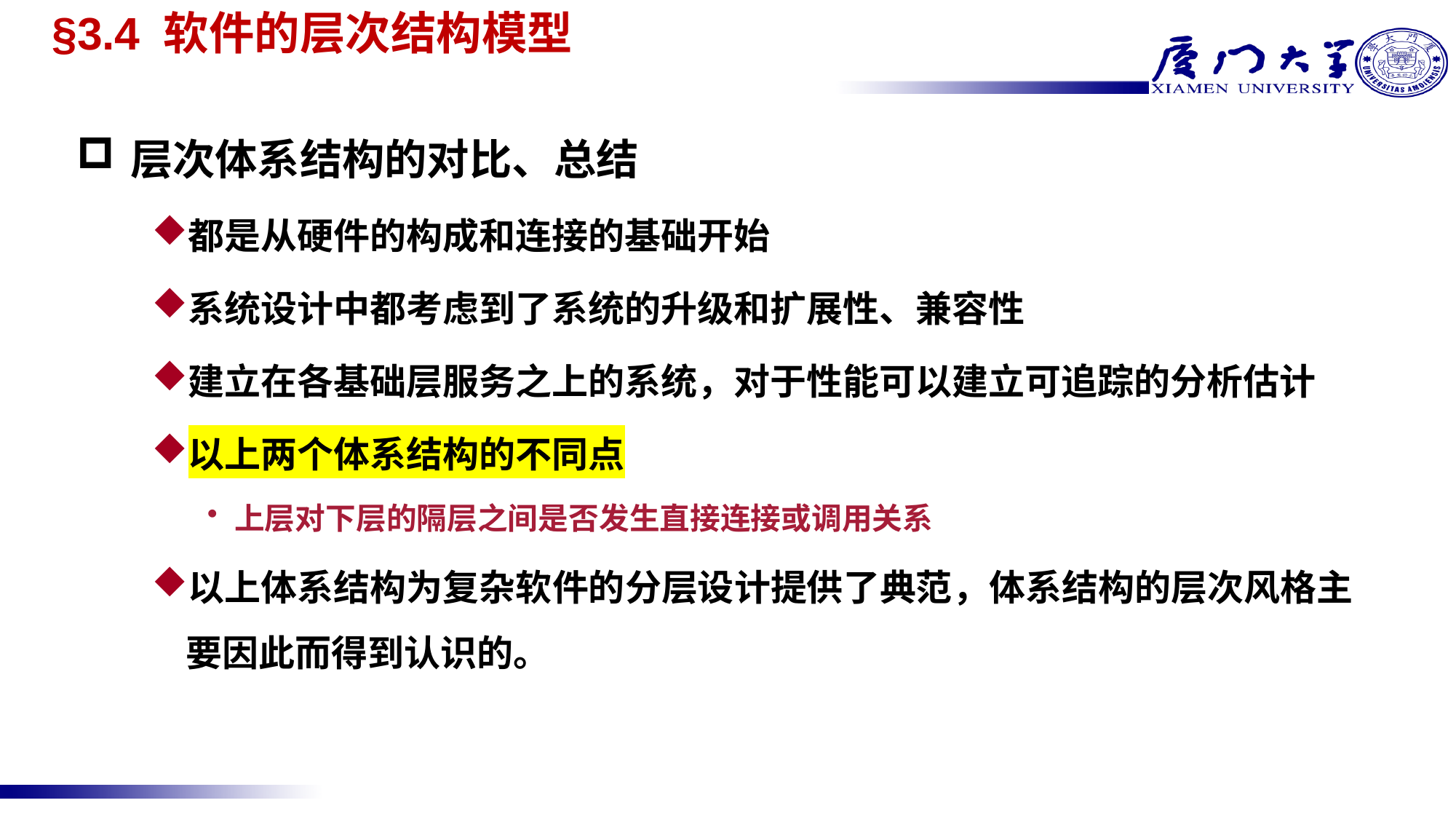

# §3.4 软件的层次结构模型
层次体系结构的对比、总结
都是从硬件的构成和连接的基础开始
系统设计中都考虑到了系统的升级和扩展性、兼容性
建立在各基础层服务之上的系统，对于性能可以建立可追踪的分析估计
以上两个体系结构的不同点
上层对下层的隔层之间是否发生直接连接或调用关系
以上体系结构为复杂软件的分层设计提供了典范，体系结构的层次风格主要因此而得到认识的。